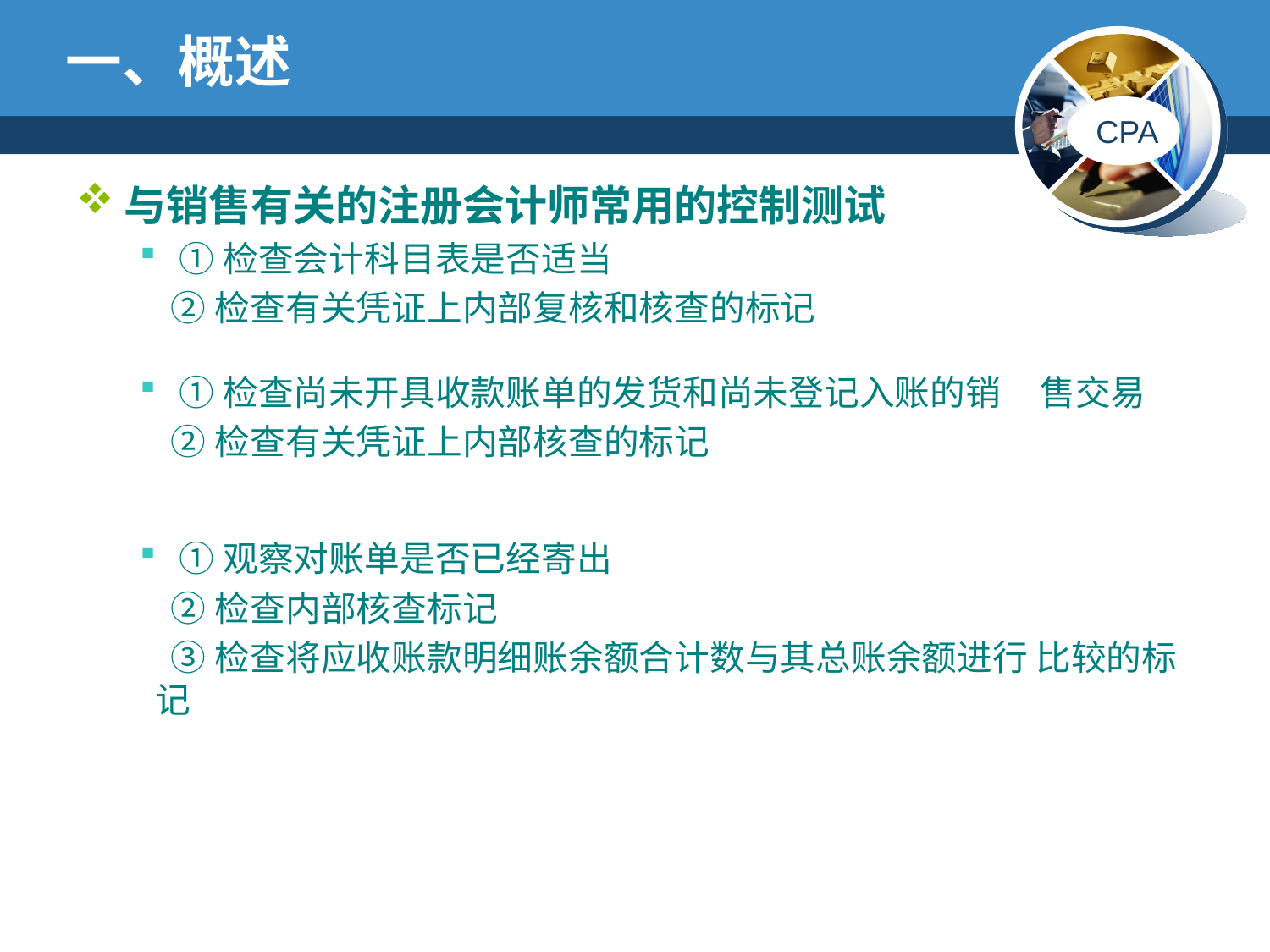

# 一、概述
与销售有关的注册会计师常用的控制测试
①检查会计科目表是否适当
    ②检查有关凭证上内部复核和核查的标记
①检查尚未开具收款账单的发货和尚未登记入账的销     售交易
    ②检查有关凭证上内部核查的标记

①观察对账单是否已经寄出
    ②检查内部核查标记
    ③检查将应收账款明细账余额合计数与其总账余额进行 比较的标     记